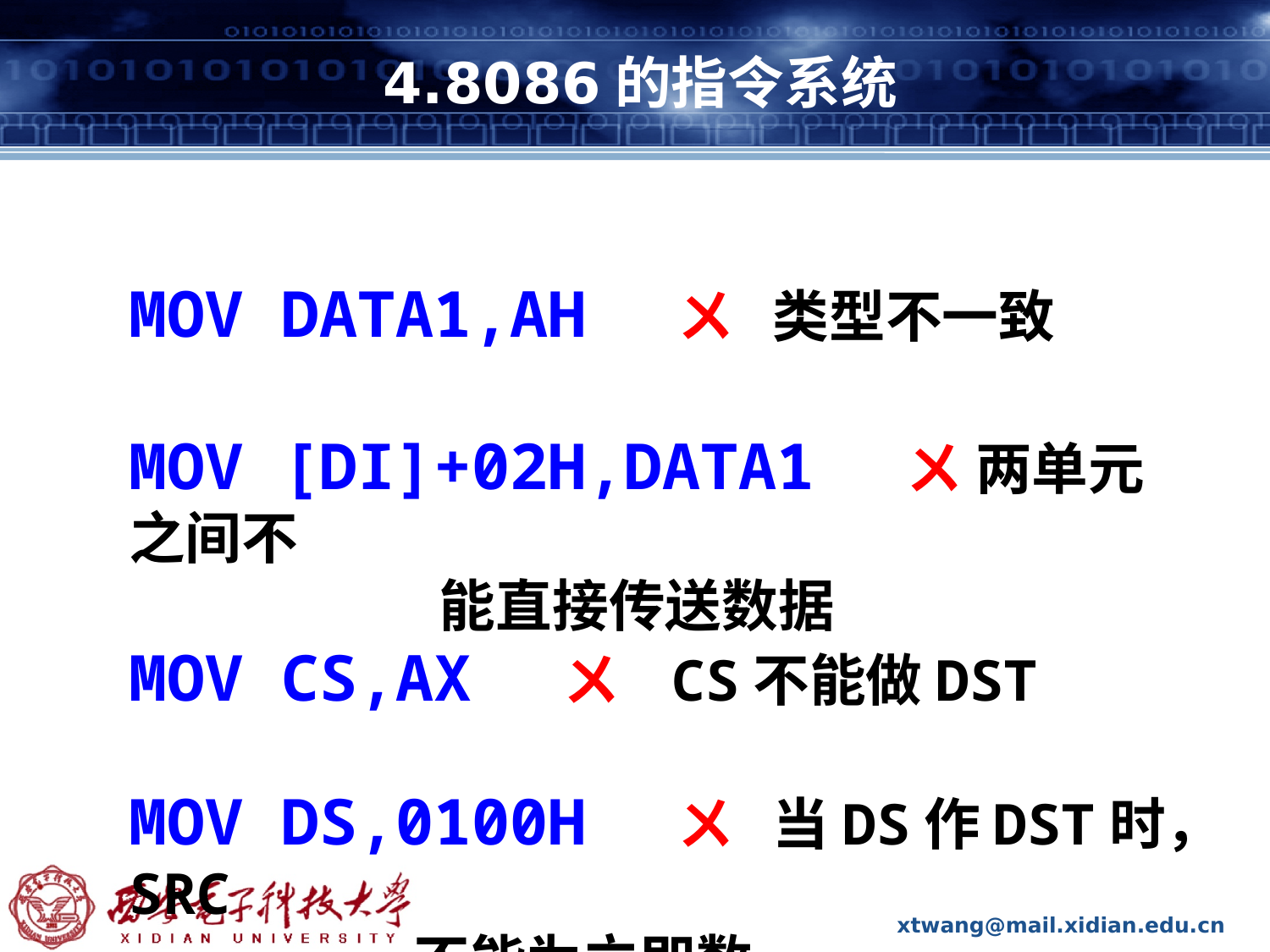

# 4.8086的指令系统
MOV DATA1,AH  ㄨ   类型不一致

MOV [DI]+02H,DATA1  ㄨ 两单元之间不
                       能直接传送数据
MOV CS,AX  ㄨ   CS不能做DST

MOV DS,0100H  ㄨ   当DS作DST时，SRC
                     不能为立即数